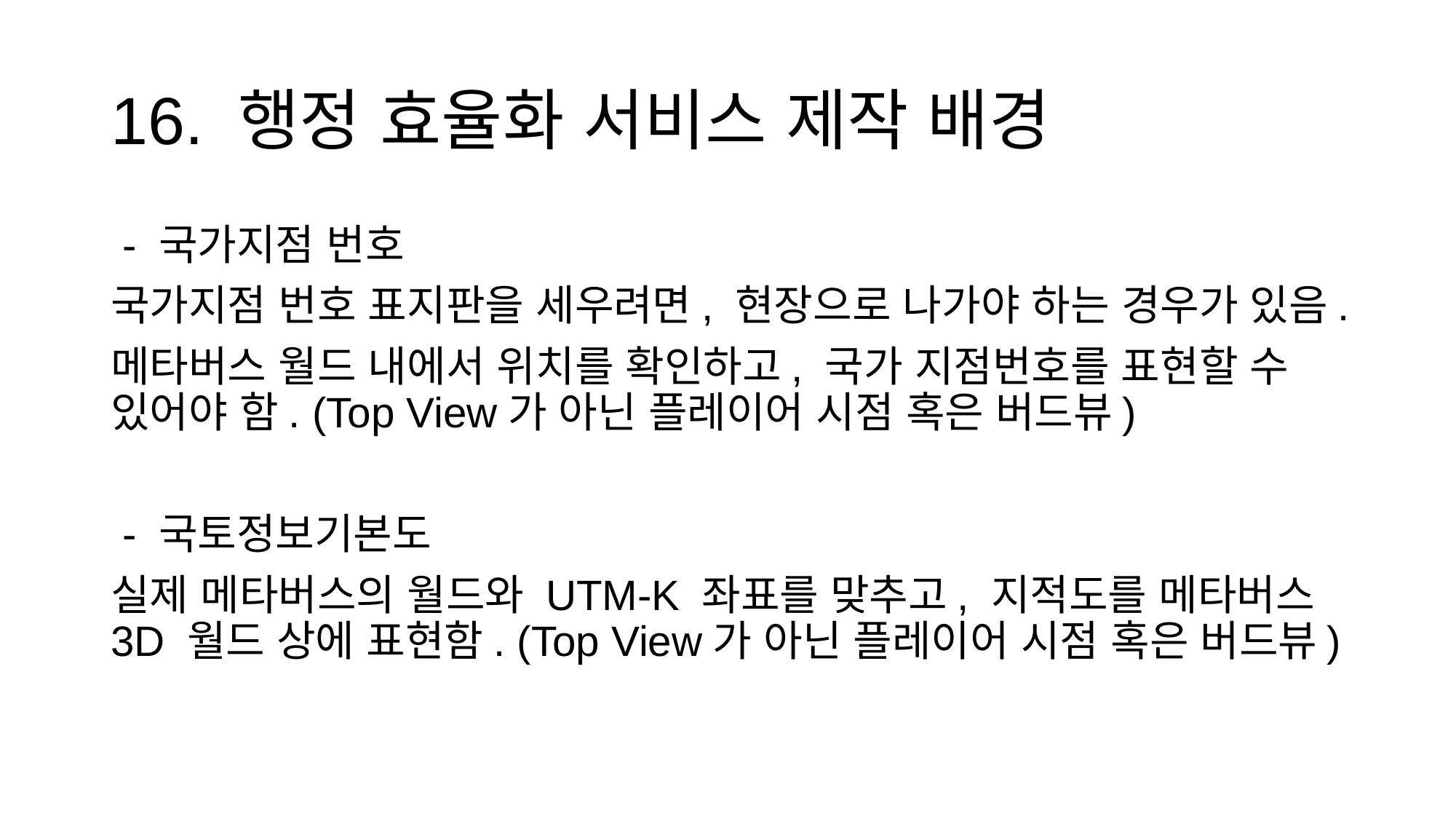

# 16. 행정 효율화 서비스 제작 배경
 - 국가지점 번호
국가지점 번호 표지판을 세우려면, 현장으로 나가야 하는 경우가 있음.
메타버스 월드 내에서 위치를 확인하고, 국가 지점번호를 표현할 수 있어야 함. (Top View가 아닌 플레이어 시점 혹은 버드뷰)

 - 국토정보기본도
실제 메타버스의 월드와 UTM-K 좌표를 맞추고, 지적도를 메타버스 3D 월드 상에 표현함. (Top View가 아닌 플레이어 시점 혹은 버드뷰)